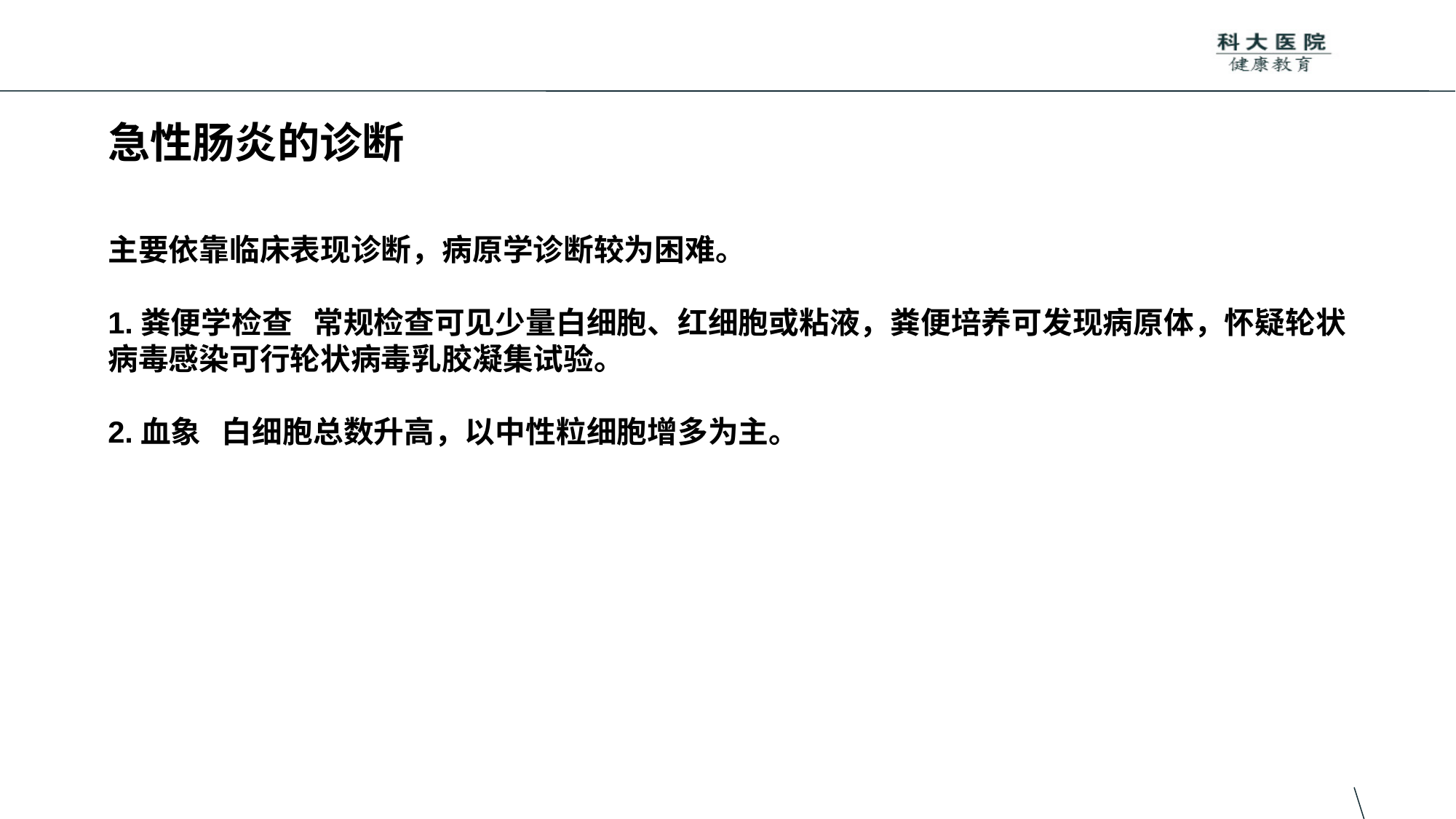

# 急性肠炎的诊断
主要依靠临床表现诊断，病原学诊断较为困难。

1.粪便学检查   常规检查可见少量白细胞、红细胞或粘液，粪便培养可发现病原体，怀疑轮状病毒感染可行轮状病毒乳胶凝集试验。

2.血象   白细胞总数升高，以中性粒细胞增多为主。